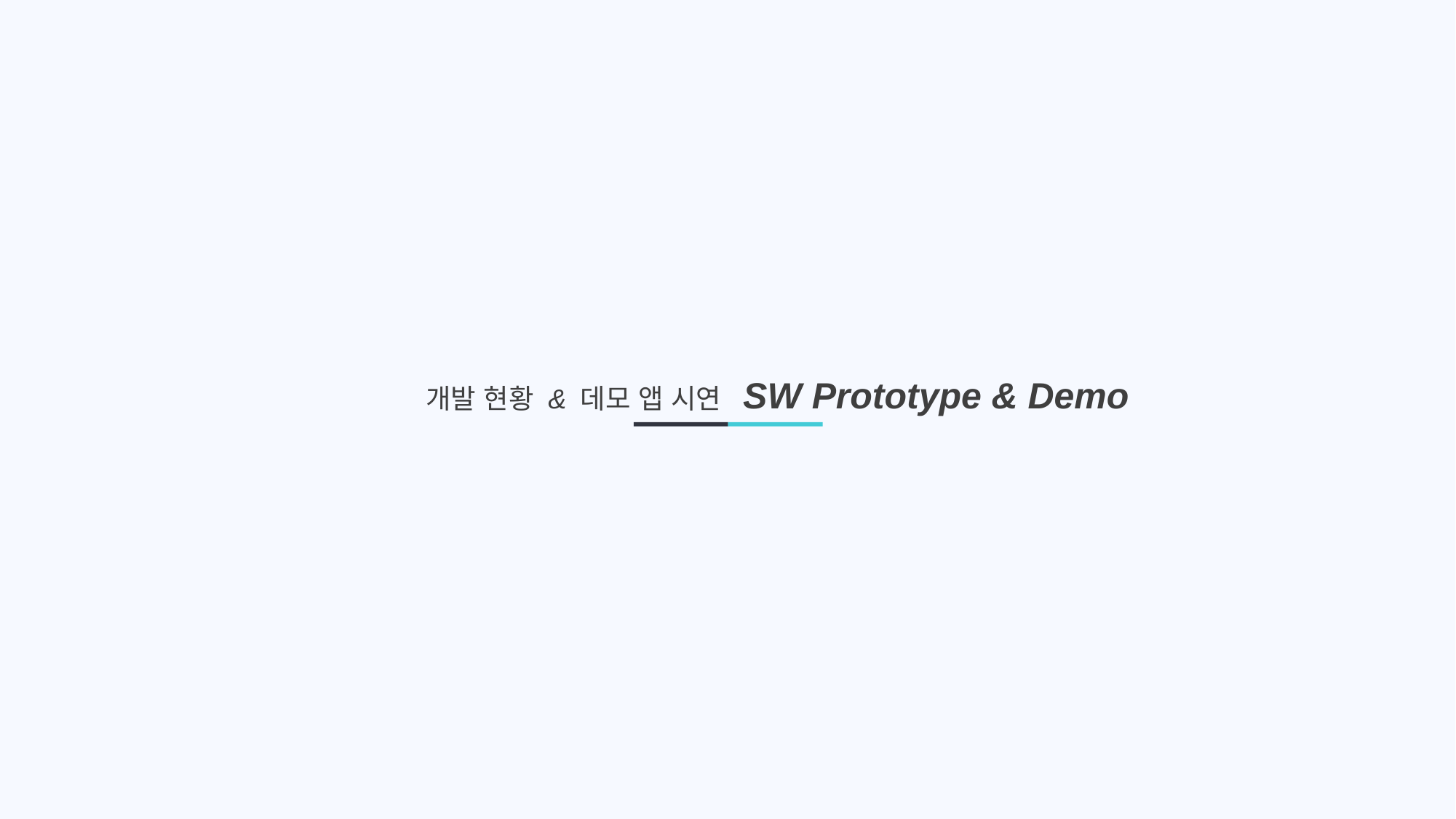

개발 현황 & 데모 앱 시연  SW Prototype & Demo